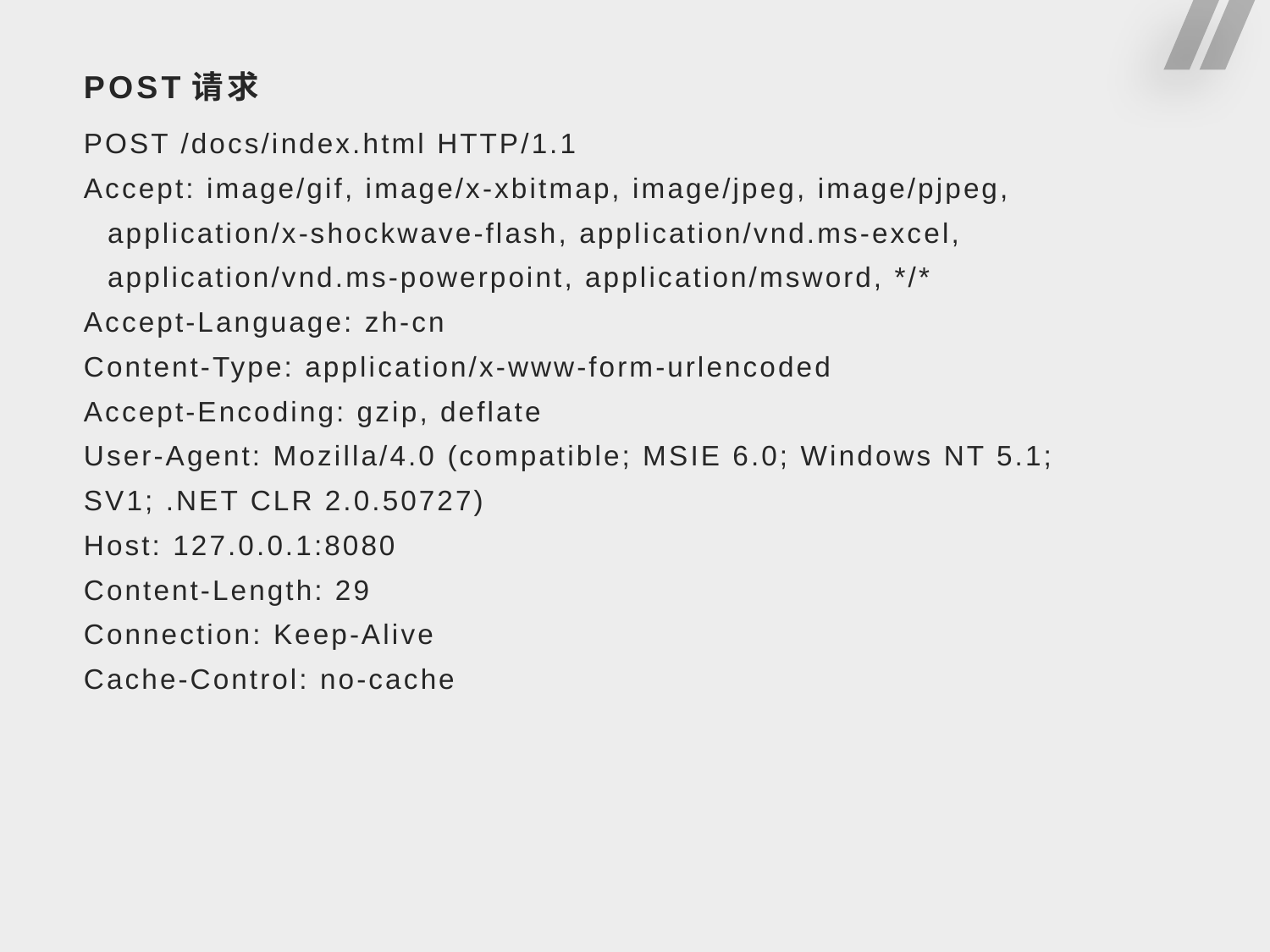

# POST请求
POST /docs/index.html HTTP/1.1
Accept: image/gif, image/x-xbitmap, image/jpeg, image/pjpeg,
	application/x-shockwave-flash, application/vnd.ms-excel,
	application/vnd.ms-powerpoint, application/msword, */*
Accept-Language: zh-cn
Content-Type: application/x-www-form-urlencoded
Accept-Encoding: gzip, deflate
User-Agent: Mozilla/4.0 (compatible; MSIE 6.0; Windows NT 5.1;
SV1; .NET CLR 2.0.50727)
Host: 127.0.0.1:8080
Content-Length: 29
Connection: Keep-Alive
Cache-Control: no-cache